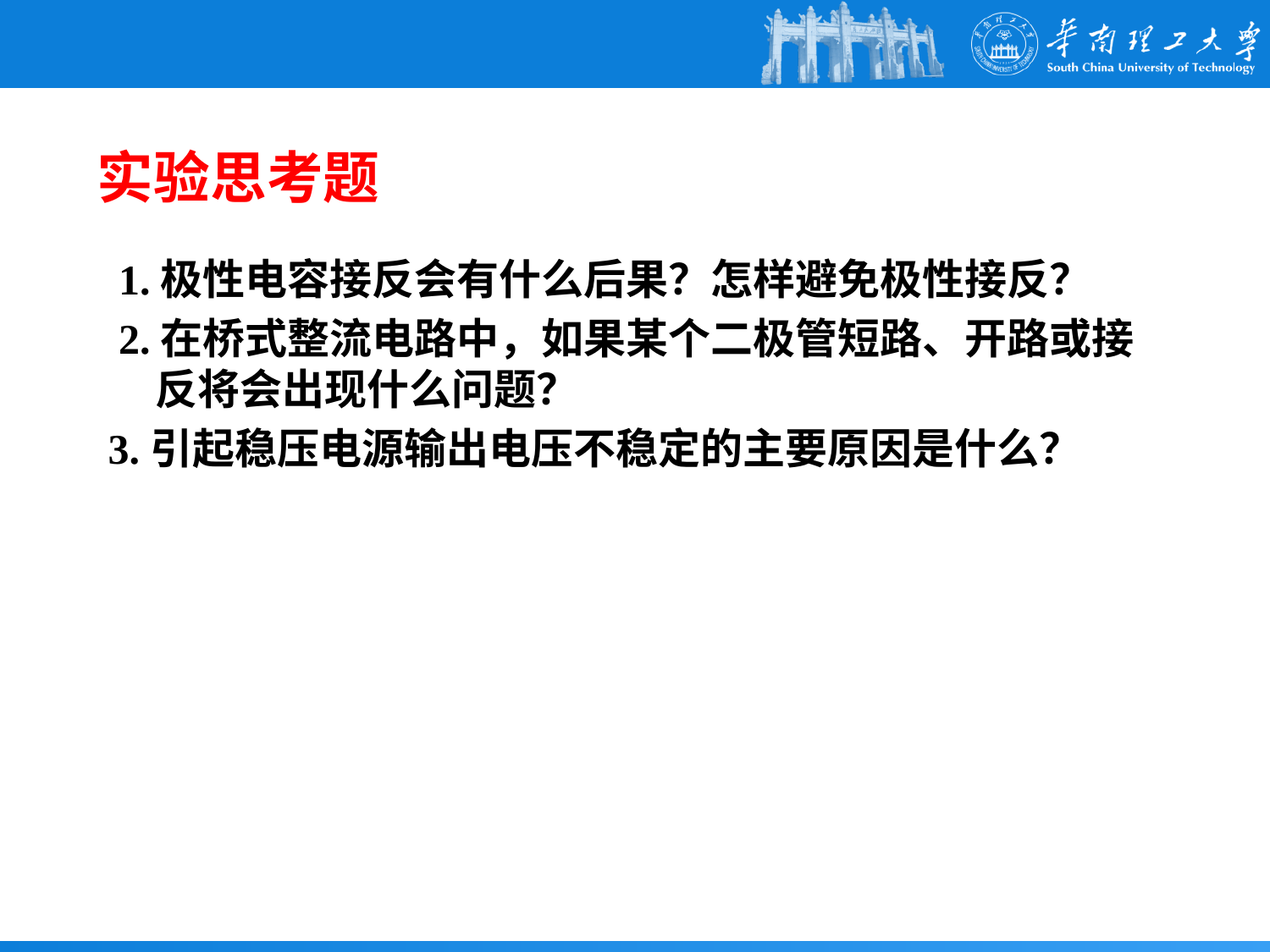

# 实验思考题
 1.极性电容接反会有什么后果？怎样避免极性接反？
 2.在桥式整流电路中，如果某个二极管短路、开路或接反将会出现什么问题？
3.引起稳压电源输出电压不稳定的主要原因是什么？